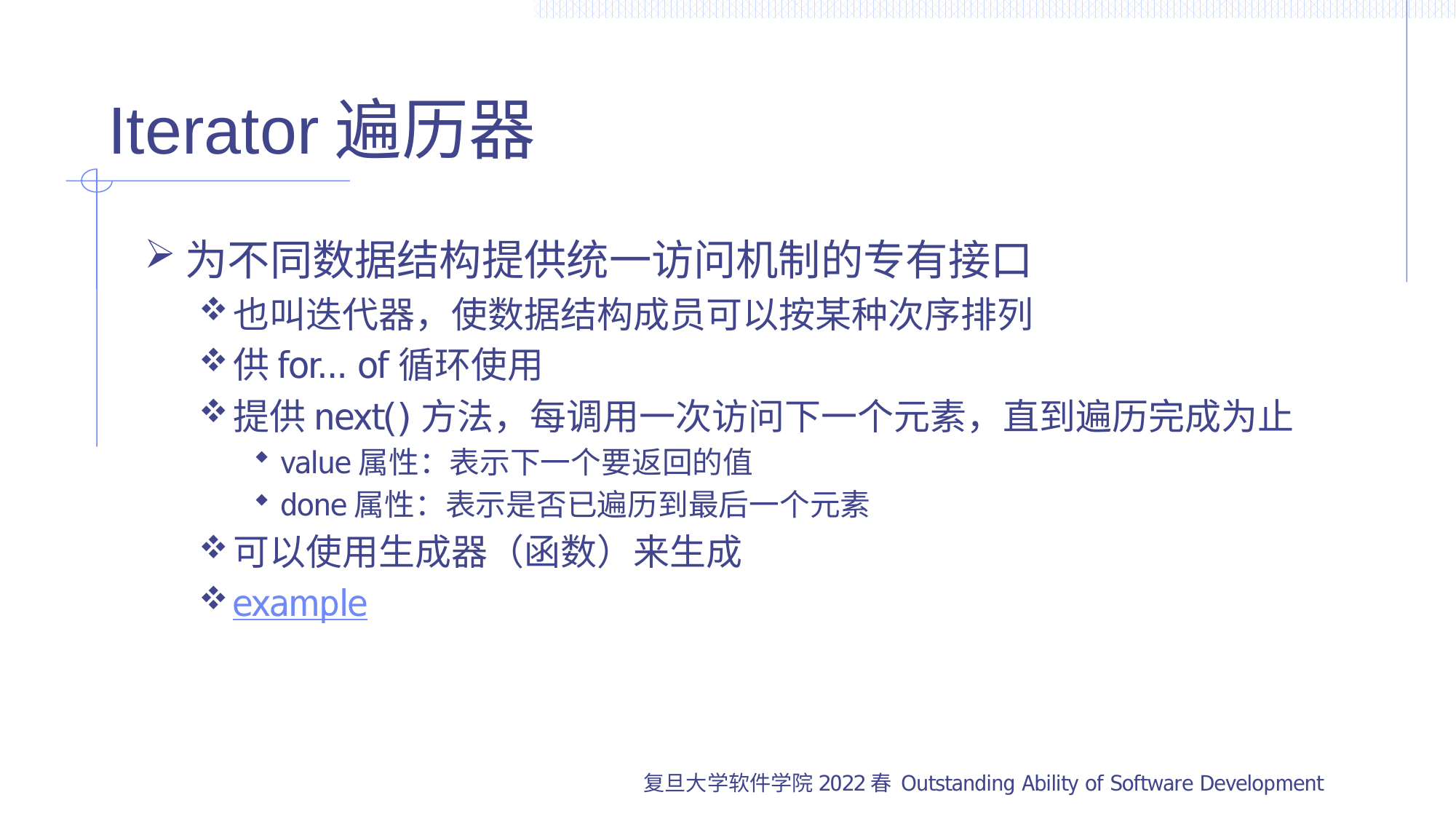

# Iterator遍历器
为不同数据结构提供统一访问机制的专有接口
也叫迭代器，使数据结构成员可以按某种次序排列
供for… of循环使用
提供next()方法，每调用一次访问下一个元素，直到遍历完成为止
value属性：表示下一个要返回的值
done属性：表示是否已遍历到最后一个元素
可以使用生成器（函数）来生成
example